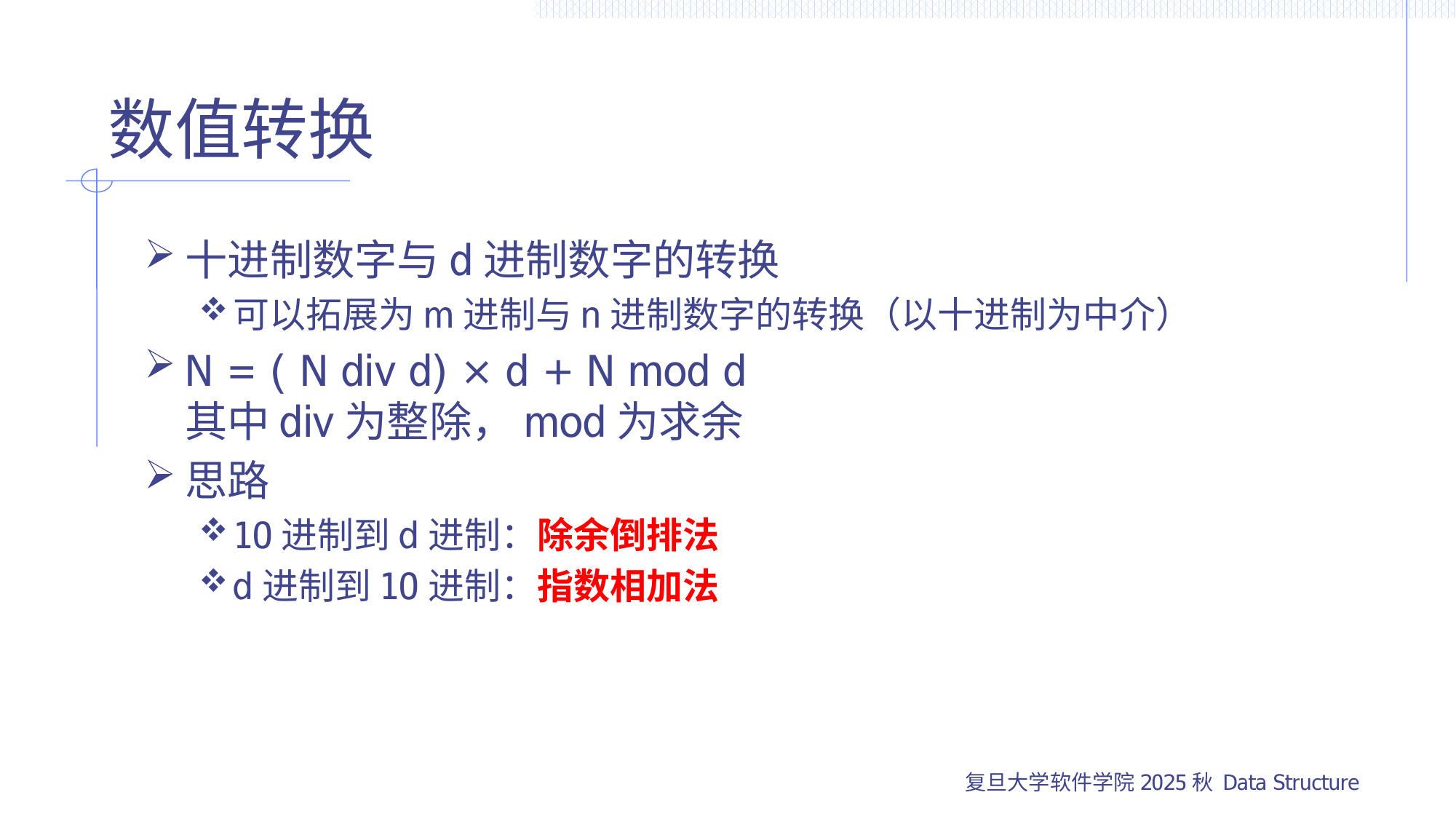

# 数值转换
十进制数字与d进制数字的转换
可以拓展为m进制与n进制数字的转换（以十进制为中介）
N = ( N div d) × d + N mod d
其中div为整除，mod为求余
思路
10进制到d进制：除余倒排法
d进制到10进制：指数相加法